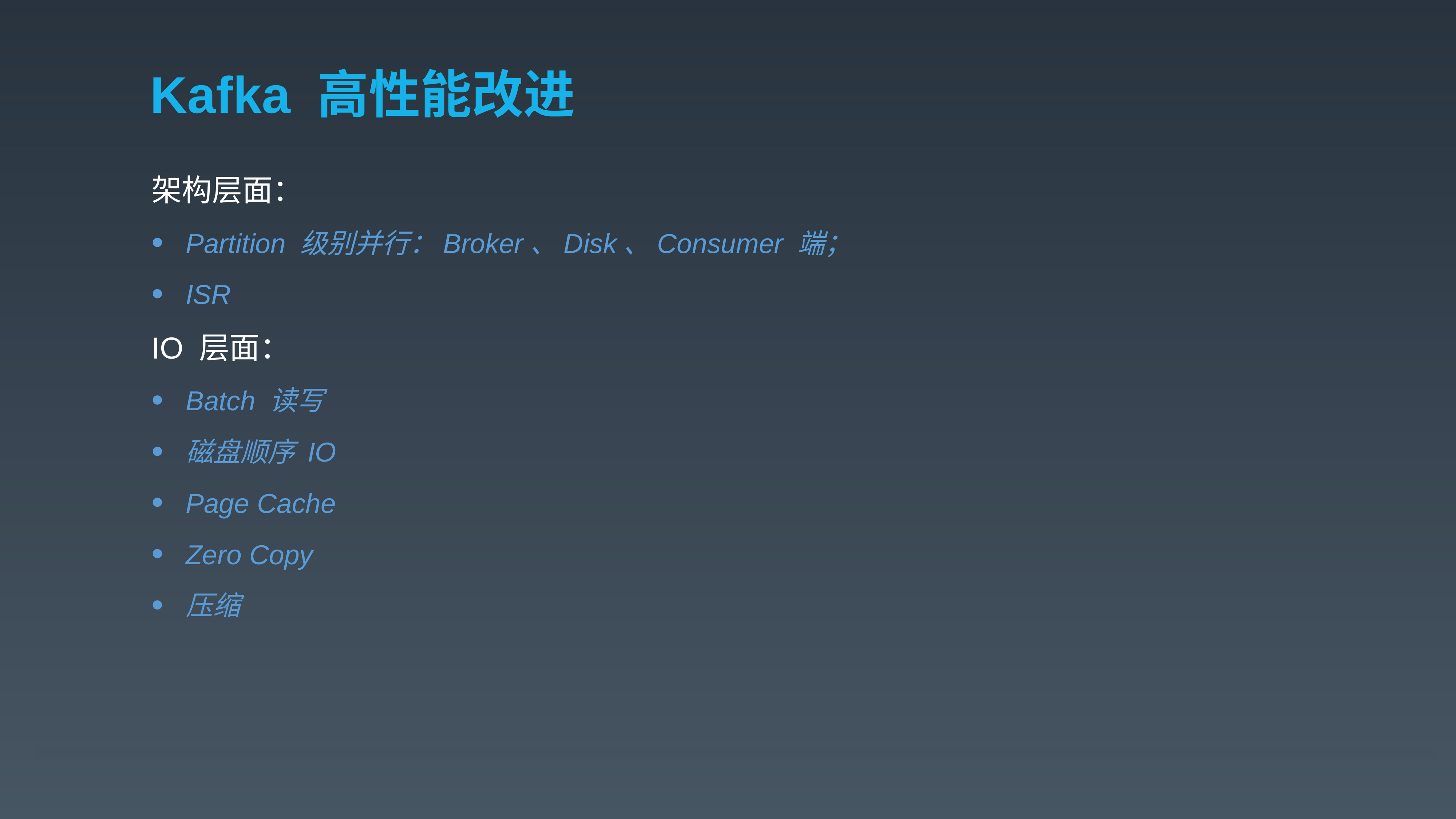

# Kafka 高性能改进
架构层面：
Partition 级别并行：Broker、Disk、Consumer 端；
ISR
IO 层面：
Batch 读写
磁盘顺序 IO
Page Cache
Zero Copy
压缩